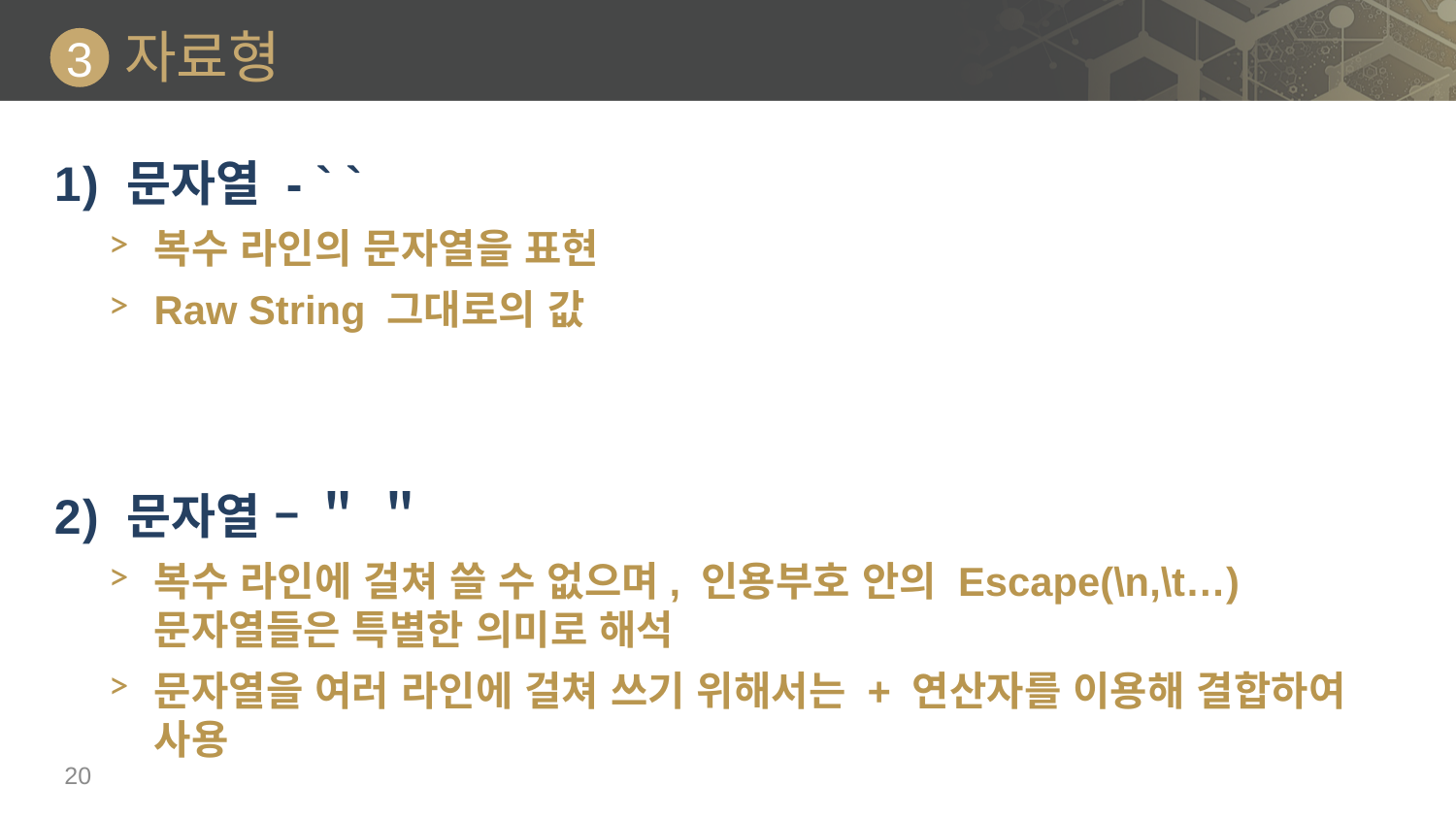

# 자료형
3
문자열 - ` `
복수 라인의 문자열을 표현
Raw String 그대로의 값

문자열 – ＂ ＂
복수 라인에 걸쳐 쓸 수 없으며, 인용부호 안의 Escape(\n,\t…)          문자열들은 특별한 의미로 해석
문자열을 여러 라인에 걸쳐 쓰기 위해서는 + 연산자를 이용해 결합하여  사용
20